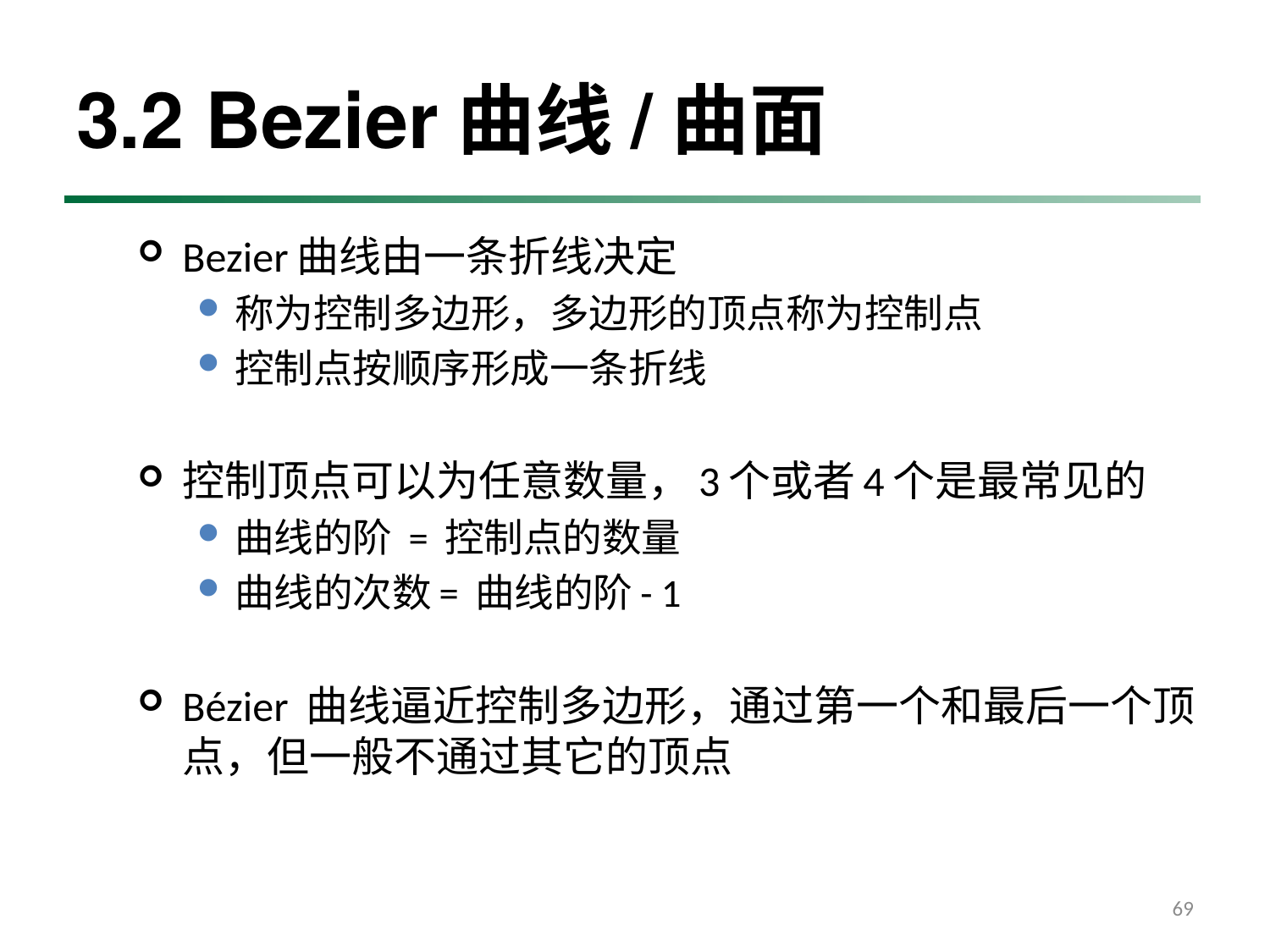

# 3.2 Bezier曲线/曲面
Bezier曲线由一条折线决定
称为控制多边形，多边形的顶点称为控制点
控制点按顺序形成一条折线

控制顶点可以为任意数量，3个或者4个是最常见的
曲线的阶 = 控制点的数量
曲线的次数= 曲线的阶- 1

Bézier 曲线逼近控制多边形，通过第一个和最后一个顶点，但一般不通过其它的顶点
69